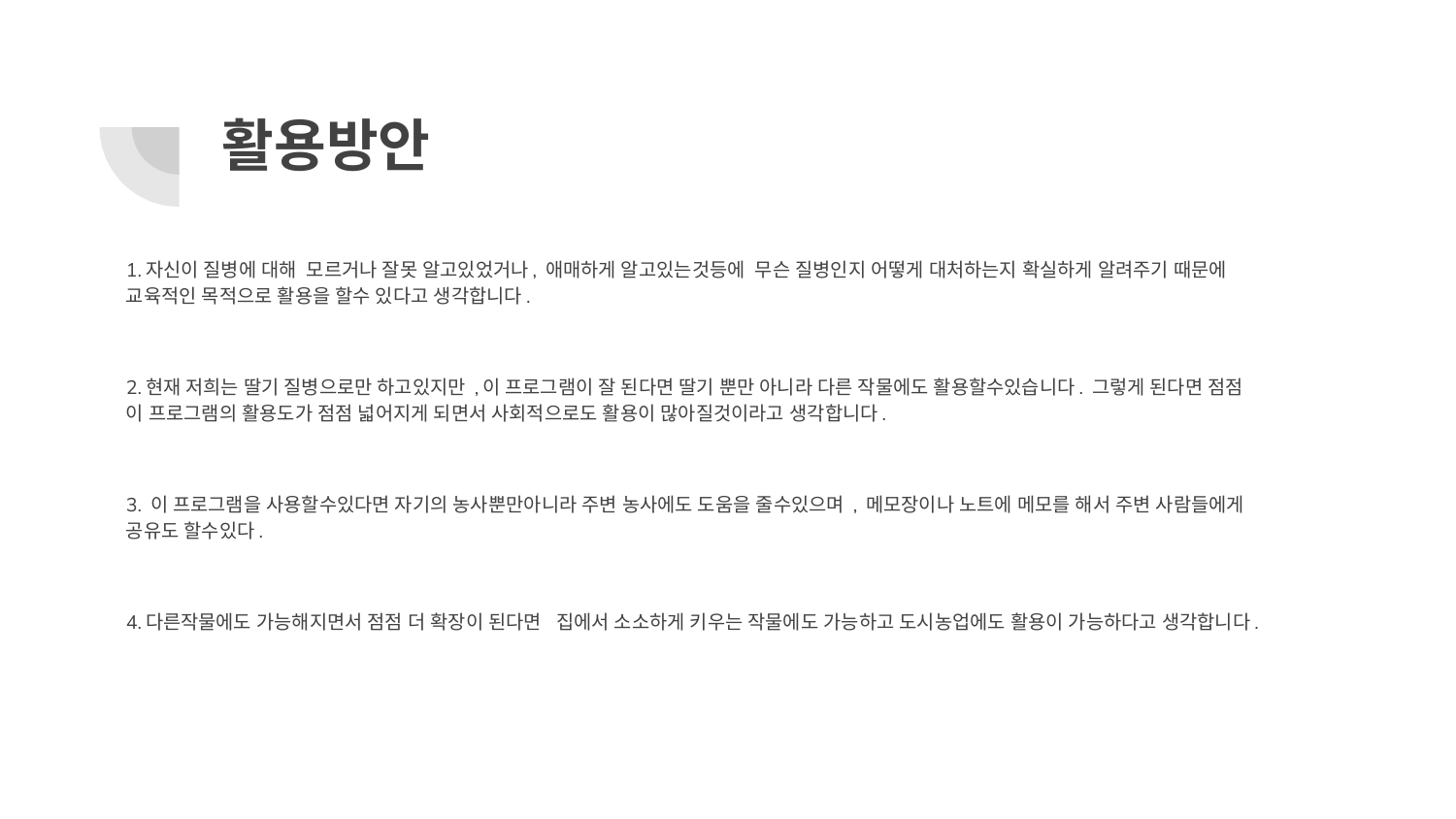

# 활용방안
1.자신이 질병에 대해  모르거나 잘못 알고있었거나, 애매하게 알고있는것등에  무슨 질병인지 어떻게 대처하는지 확실하게 알려주기 때문에 교육적인 목적으로 활용을 할수 있다고 생각합니다.

2.현재 저희는 딸기 질병으로만 하고있지만 ,이 프로그램이 잘 된다면 딸기 뿐만 아니라 다른 작물에도 활용할수있습니다. 그렇게 된다면 점점 이 프로그램의 활용도가 점점 넓어지게 되면서 사회적으로도 활용이 많아질것이라고 생각합니다.

3. 이 프로그램을 사용할수있다면 자기의 농사뿐만아니라 주변 농사에도 도움을 줄수있으며 , 메모장이나 노트에 메모를 해서 주변 사람들에게 공유도 할수있다.

4.다른작물에도 가능해지면서 점점 더 확장이 된다면   집에서 소소하게 키우는 작물에도 가능하고 도시농업에도 활용이 가능하다고 생각합니다.